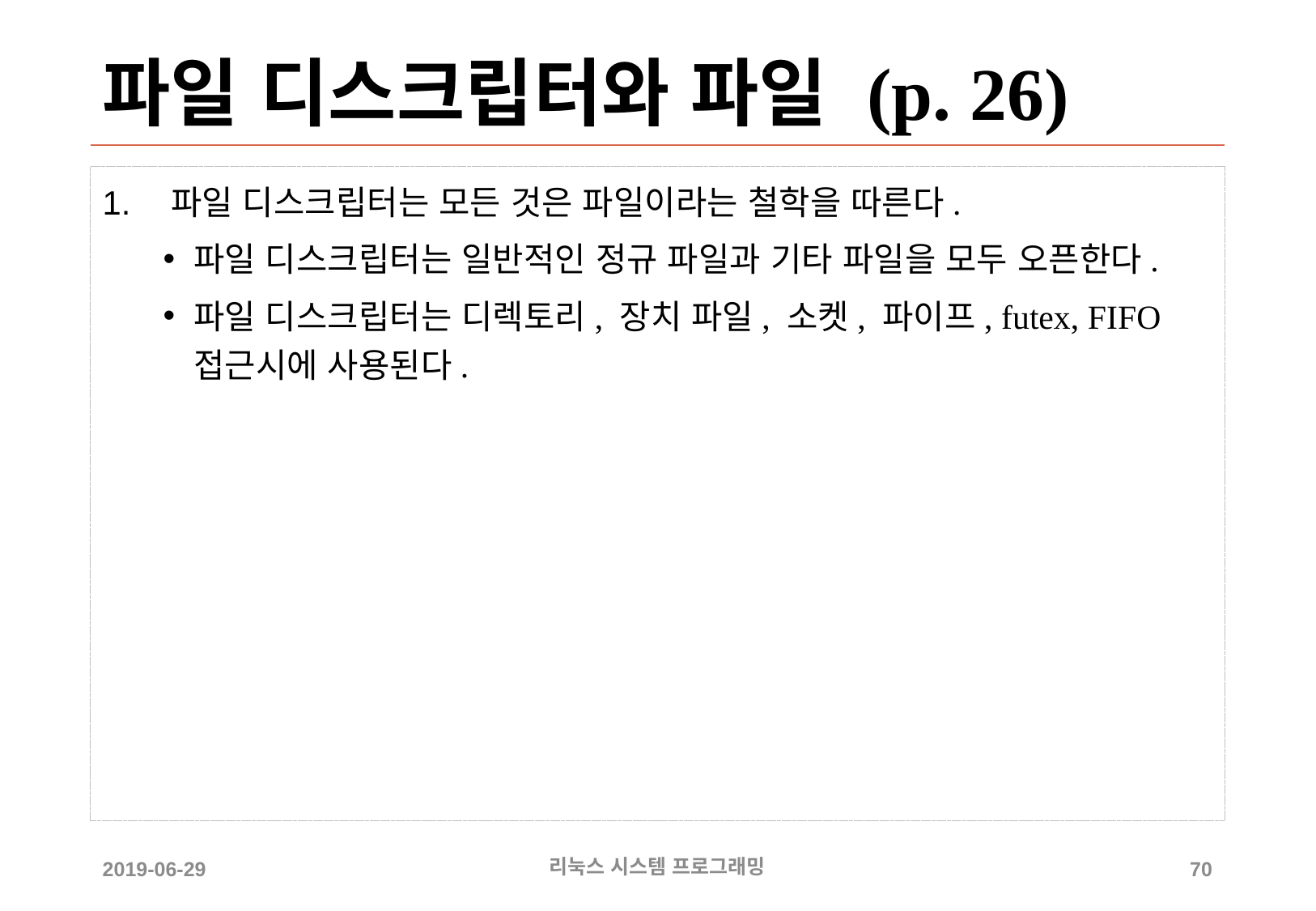

# 파일 디스크립터와 파일 (p. 26)
파일 디스크립터는 모든 것은 파일이라는 철학을 따른다.
파일 디스크립터는 일반적인 정규 파일과 기타 파일을 모두 오픈한다.
파일 디스크립터는 디렉토리, 장치 파일, 소켓, 파이프, futex, FIFO 접근시에 사용된다.

2019-06-29
리눅스 시스템 프로그래밍
70